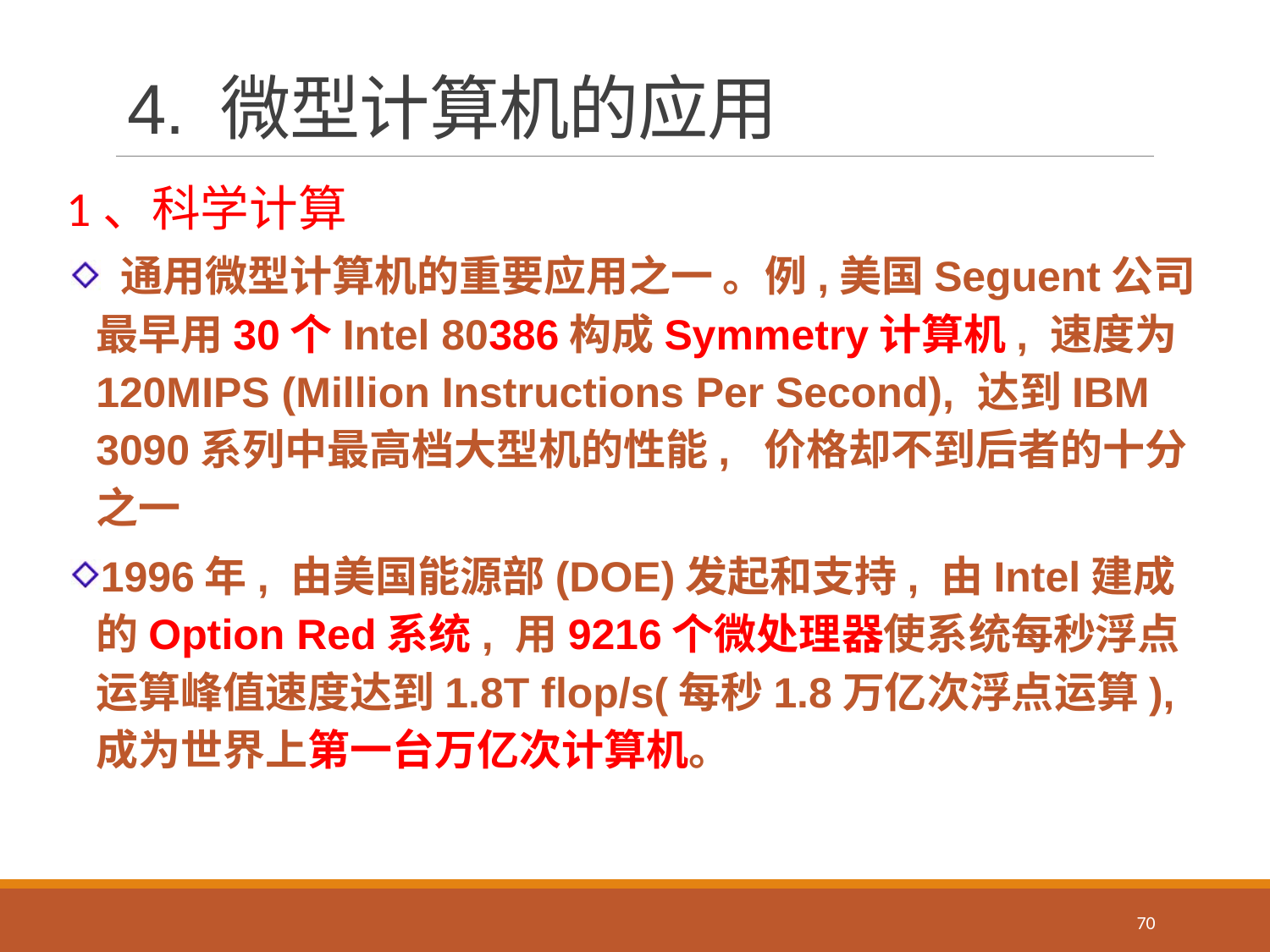

# 4. 微型计算机的应用
1、科学计算
 通用微型计算机的重要应用之一 。例,美国Seguent公司最早用30个Intel 80386构成Symmetry计算机, 速度为120MIPS (Million Instructions Per Second), 达到IBM 3090系列中最高档大型机的性能,  价格却不到后者的十分之一
1996年, 由美国能源部(DOE)发起和支持, 由Intel建成的Option Red系统, 用9216个微处理器使系统每秒浮点运算峰值速度达到1.8T flop/s(每秒1.8万亿次浮点运算),  成为世界上第一台万亿次计算机。
70